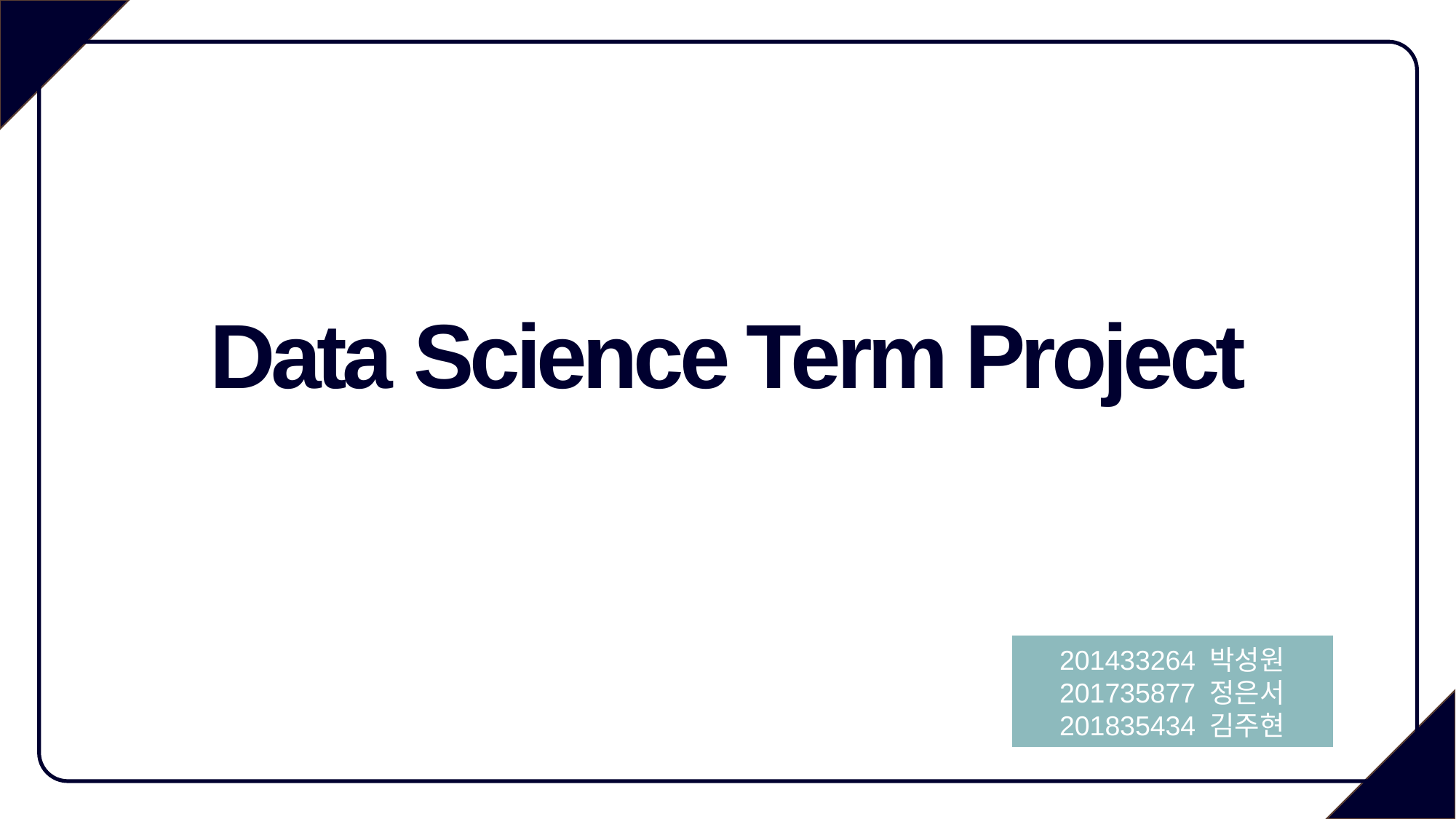

Data Science Term Project
201433264 박성원
201735877 정은서
201835434 김주현